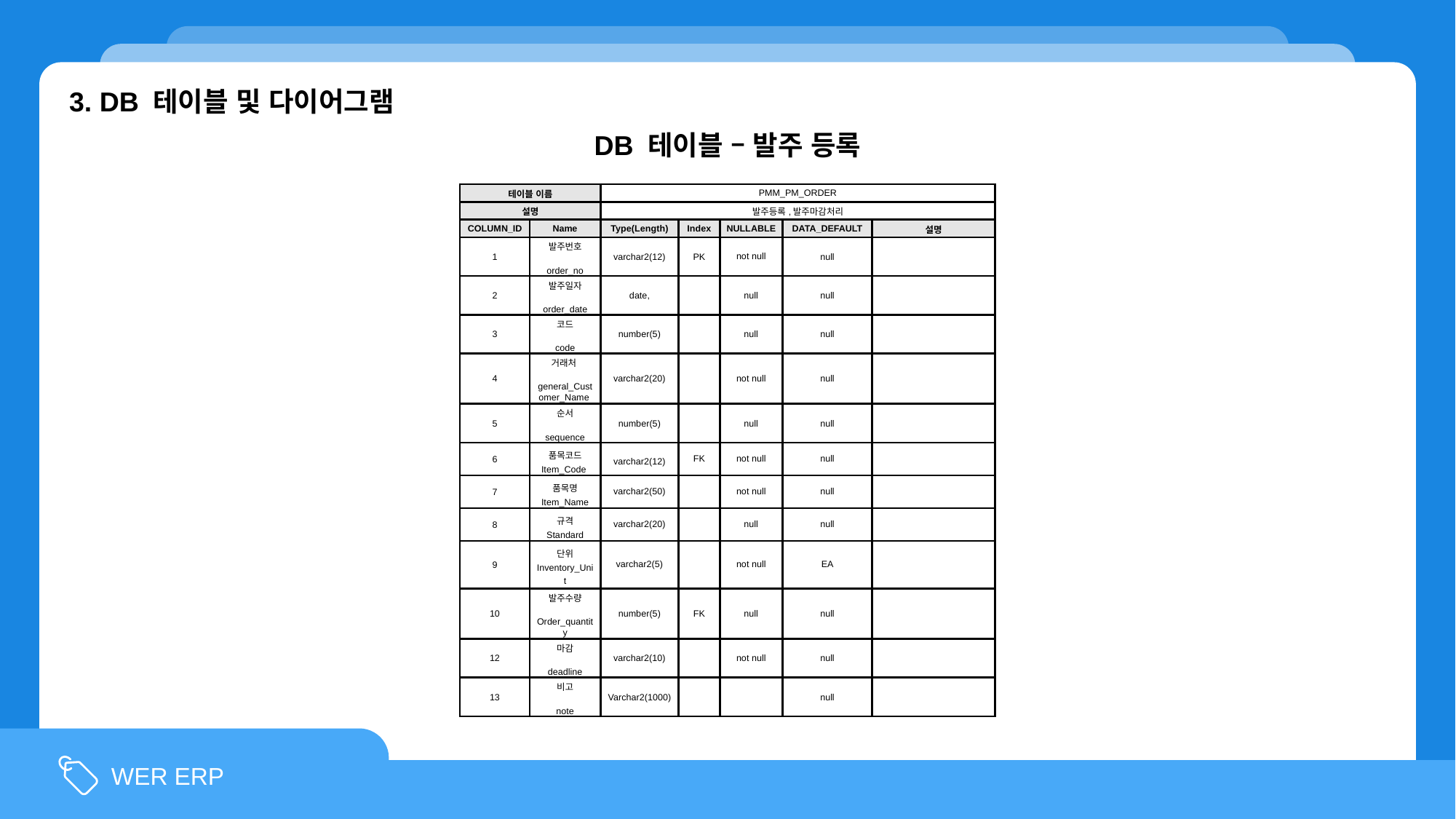

3. DB 테이블 및 다이어그램
DB 테이블 – 발주 등록
| 테이블 이름 |  | PMM\_PM\_ORDER |  |  |  |  |
| --- | --- | --- | --- | --- | --- | --- |
| 설명 |  | 발주등록,발주마감처리 |  |  |  |  |
| COLUMN\_ID | Name | Type(Length) | Index | NULLABLE | DATA\_DEFAULT | 설명 |
| 1 | 발주번호 order\_no | varchar2(12) | PK | not null | null |  |
| 2 | 발주일자 order\_date | date, |  | null | null |  |
| 3 | 코드 code | number(5) |  | null | null |  |
| 4 | 거래처 general\_Customer\_Name | varchar2(20) |  | not null | null |  |
| 5 | 순서 sequence | number(5) |  | null | null |  |
| 6 | 품목코드 Item\_Code | varchar2(12) | FK | not null | null |  |
| 7 | 품목명 Item\_Name | varchar2(50) |  | not null | null |  |
| 8 | 규격 Standard | varchar2(20) |  | null | null |  |
| 9 | 단위 Inventory\_Unit | varchar2(5) |  | not null | EA |  |
| 10 | 발주수량 Order\_quantity | number(5) | FK | null | null |  |
| 12 | 마감 deadline | varchar2(10) |  | not null | null |  |
| 13 | 비고 note | Varchar2(1000) |  |  | null |  |

WER ERP